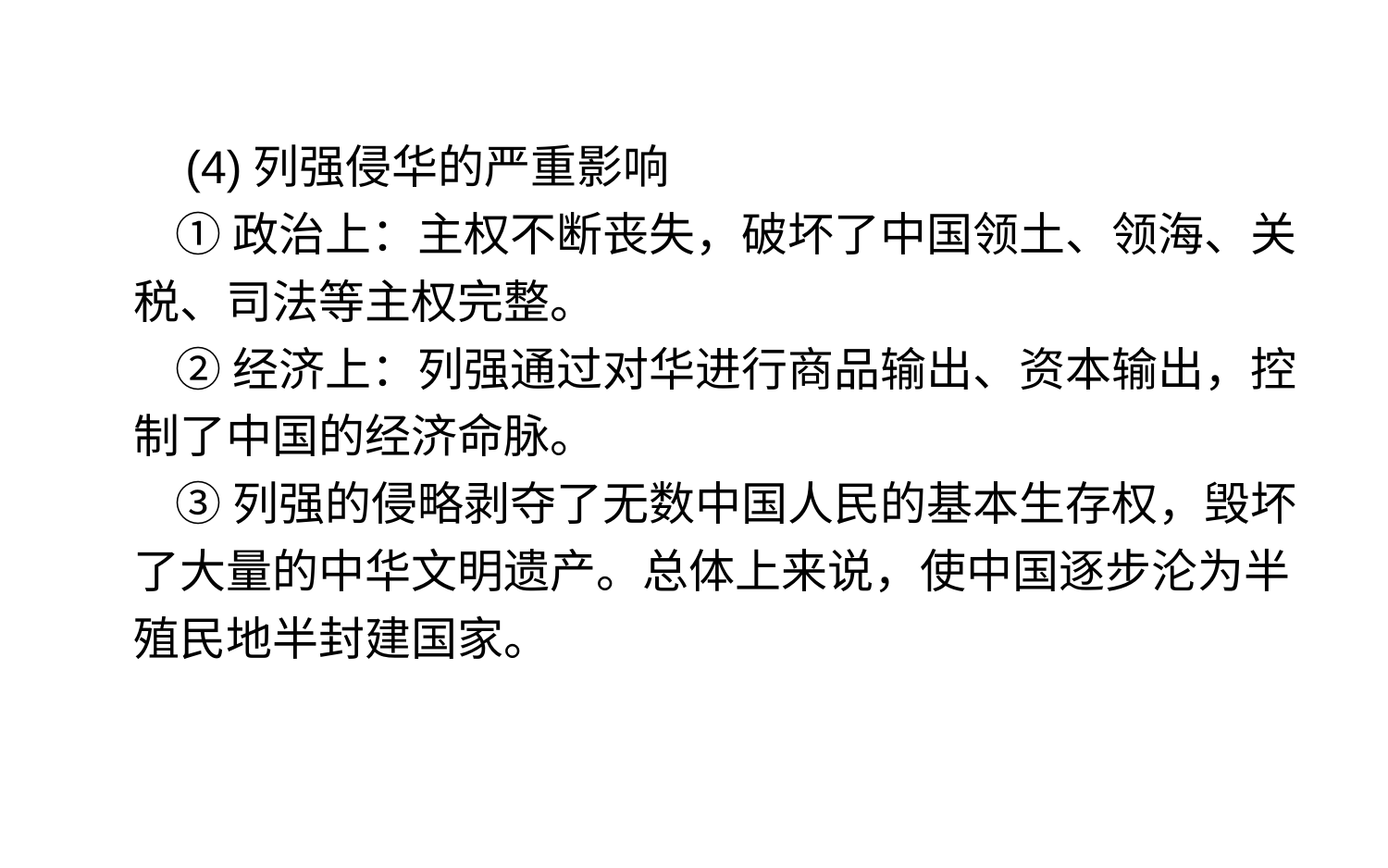

(4)列强侵华的严重影响
    ①政治上：主权不断丧失，破坏了中国领土、领海、关税、司法等主权完整。
    ②经济上：列强通过对华进行商品输出、资本输出，控制了中国的经济命脉。
    ③列强的侵略剥夺了无数中国人民的基本生存权，毁坏了大量的中华文明遗产。总体上来说，使中国逐步沦为半殖民地半封建国家。